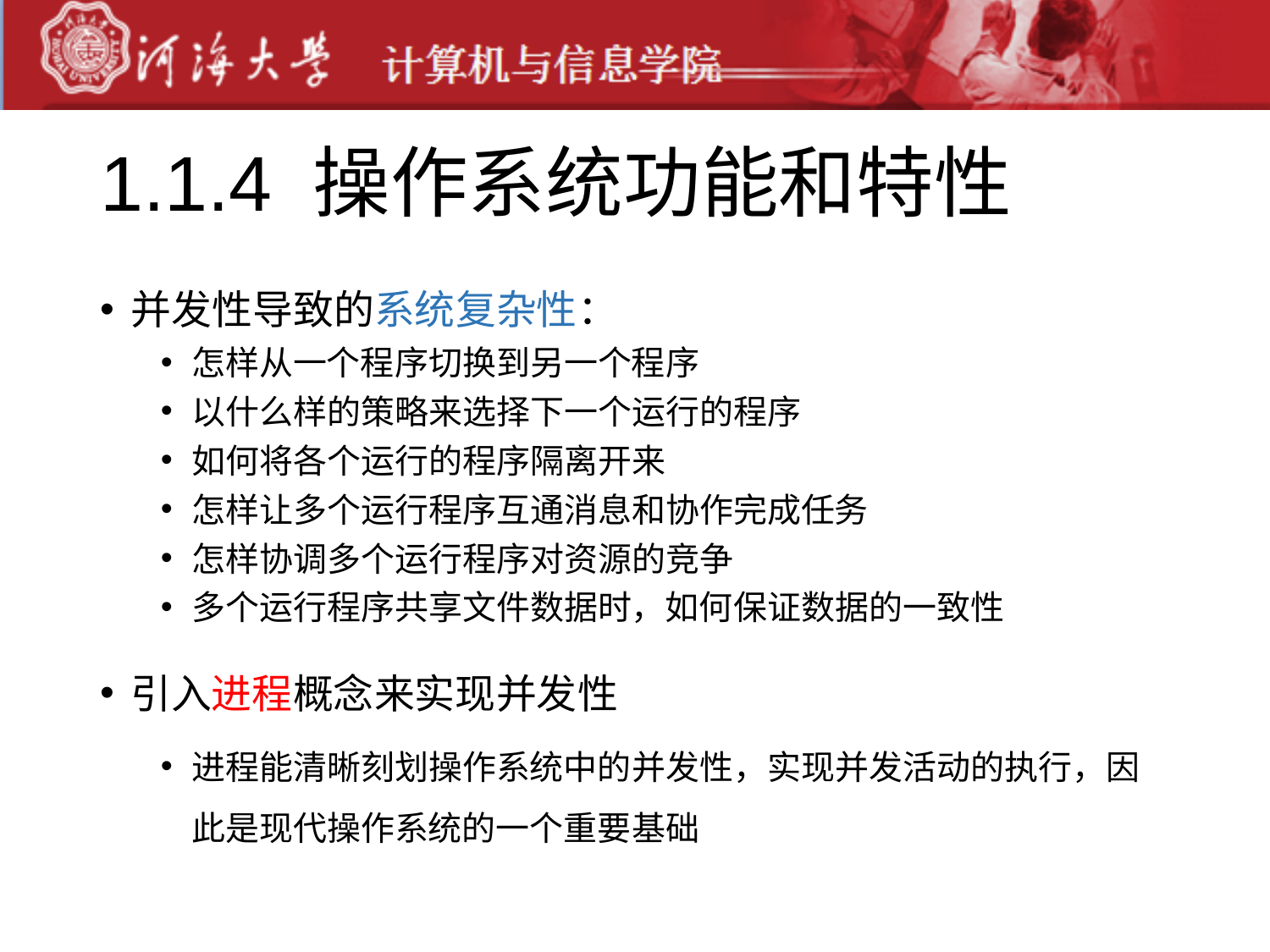

# 1.1.4 操作系统功能和特性
并发性导致的系统复杂性：
怎样从一个程序切换到另一个程序
以什么样的策略来选择下一个运行的程序
如何将各个运行的程序隔离开来
怎样让多个运行程序互通消息和协作完成任务
怎样协调多个运行程序对资源的竞争
多个运行程序共享文件数据时，如何保证数据的一致性
引入进程概念来实现并发性
进程能清晰刻划操作系统中的并发性，实现并发活动的执行，因此是现代操作系统的一个重要基础